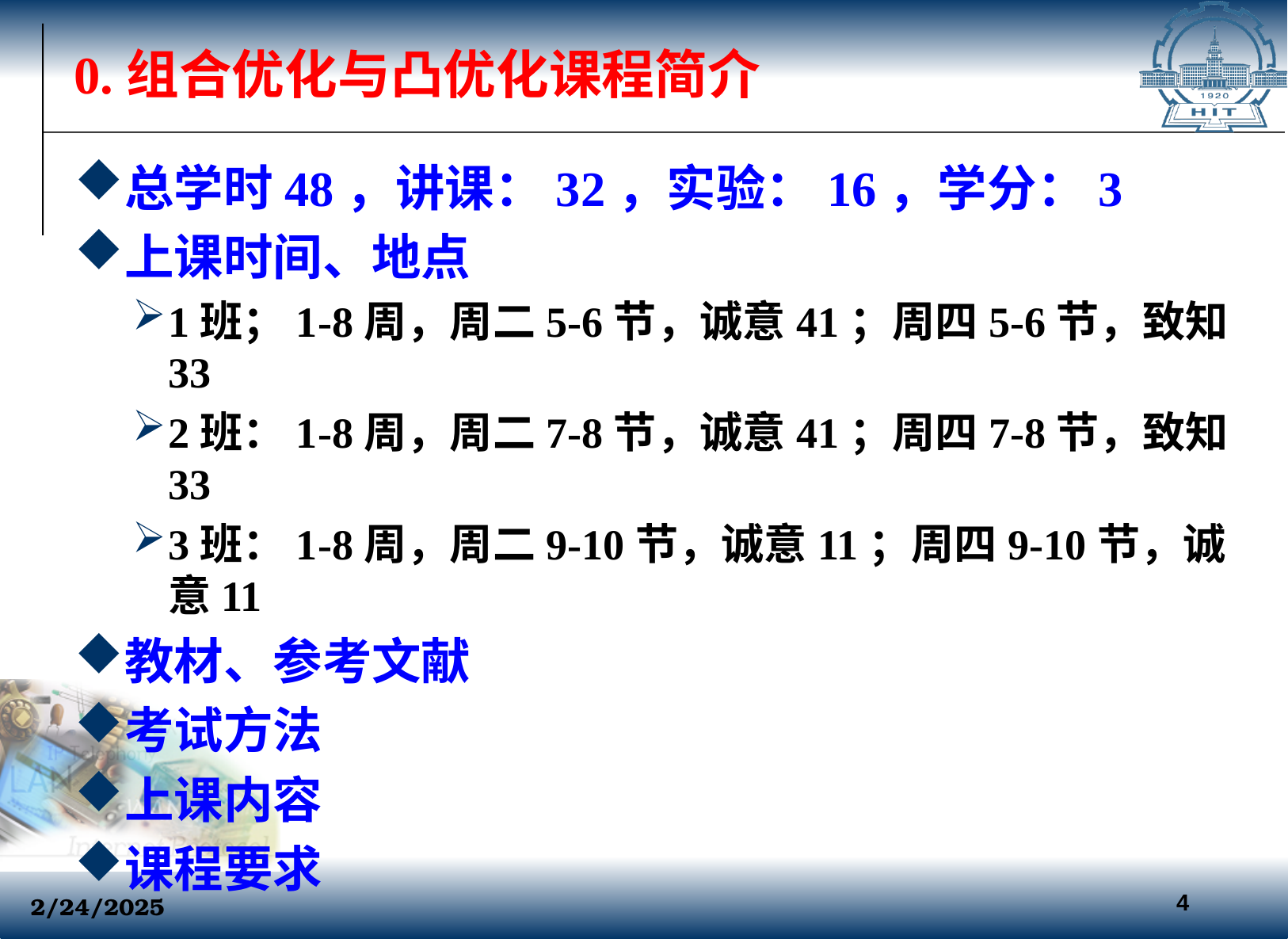

0.组合优化与凸优化课程简介
总学时48，讲课：32，实验：16，学分：3
上课时间、地点
1班；1-8周，周二5-6节，诚意41；周四5-6节，致知33
2班：1-8周，周二7-8节，诚意41；周四7-8节，致知33
3班：1-8周，周二9-10节，诚意11；周四9-10节，诚意11
教材、参考文献
考试方法
上课内容
课程要求